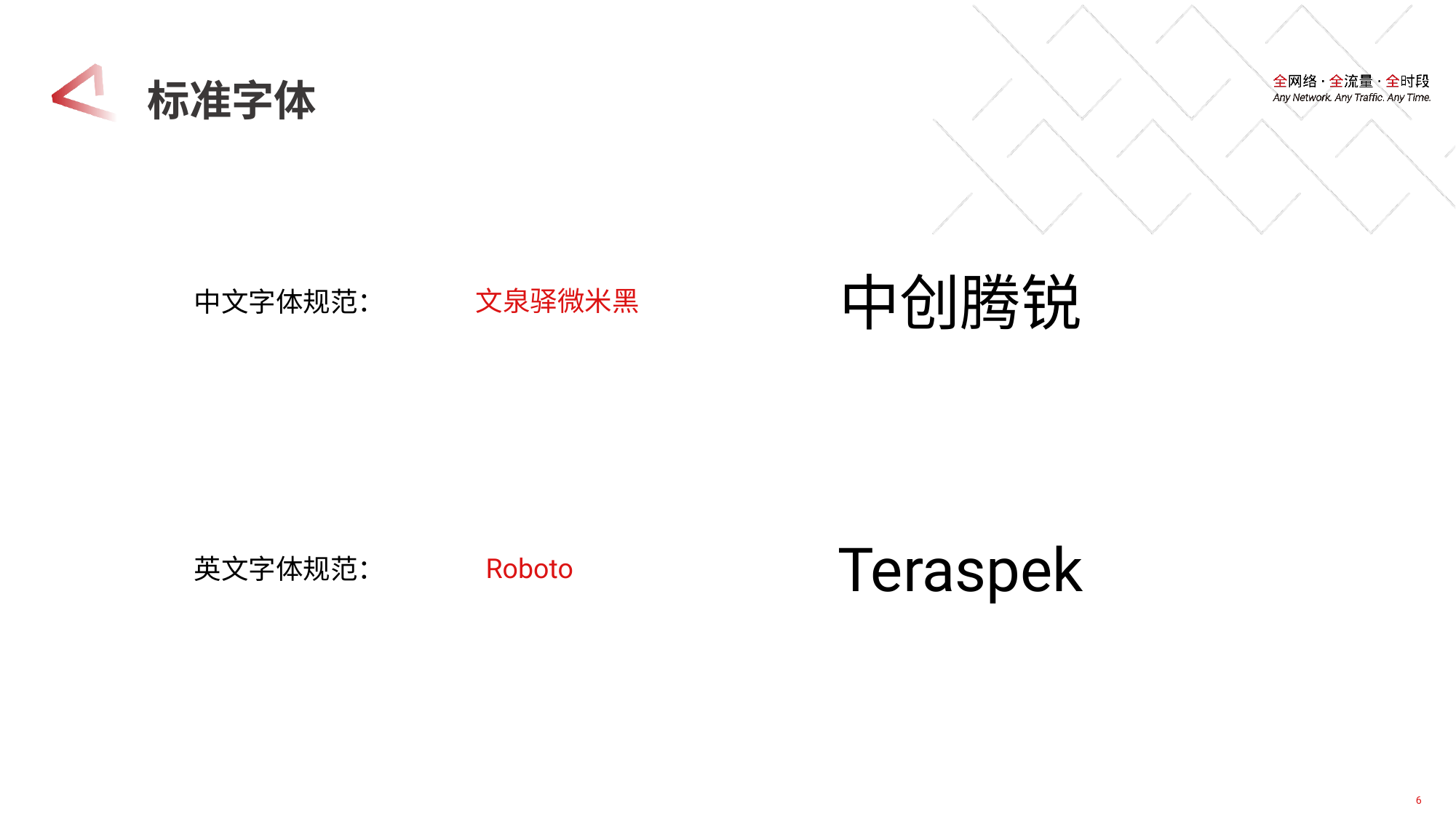

# 标准字体
中创腾锐
中文字体规范：
文泉驿微米黑
Teraspek
英文字体规范：
Roboto